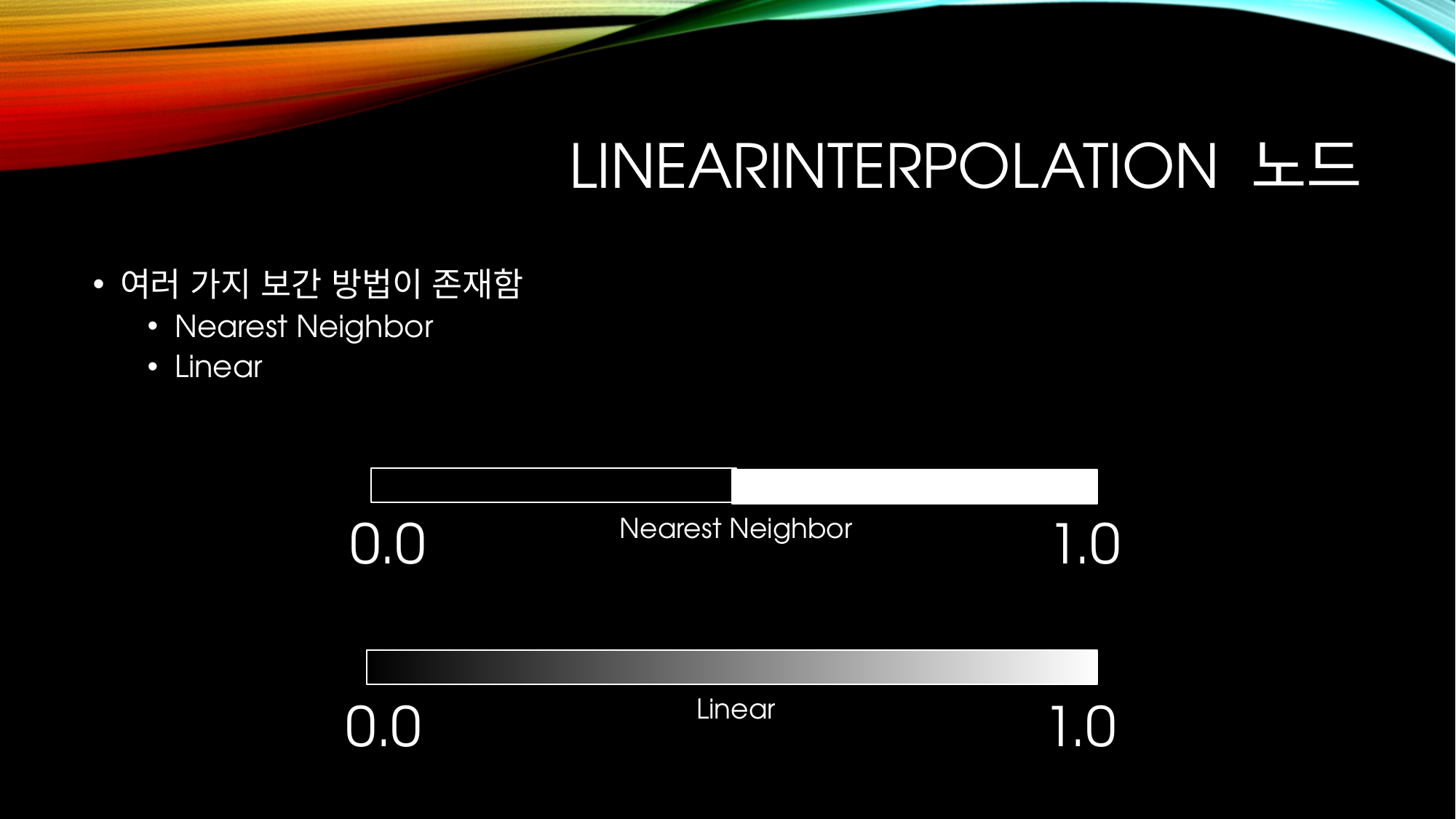

# LinearInterpolation 노드
여러 가지 보간 방법이 존재함
Nearest Neighbor
Linear

0.0
1.0
Nearest Neighbor

Linear
0.0
1.0